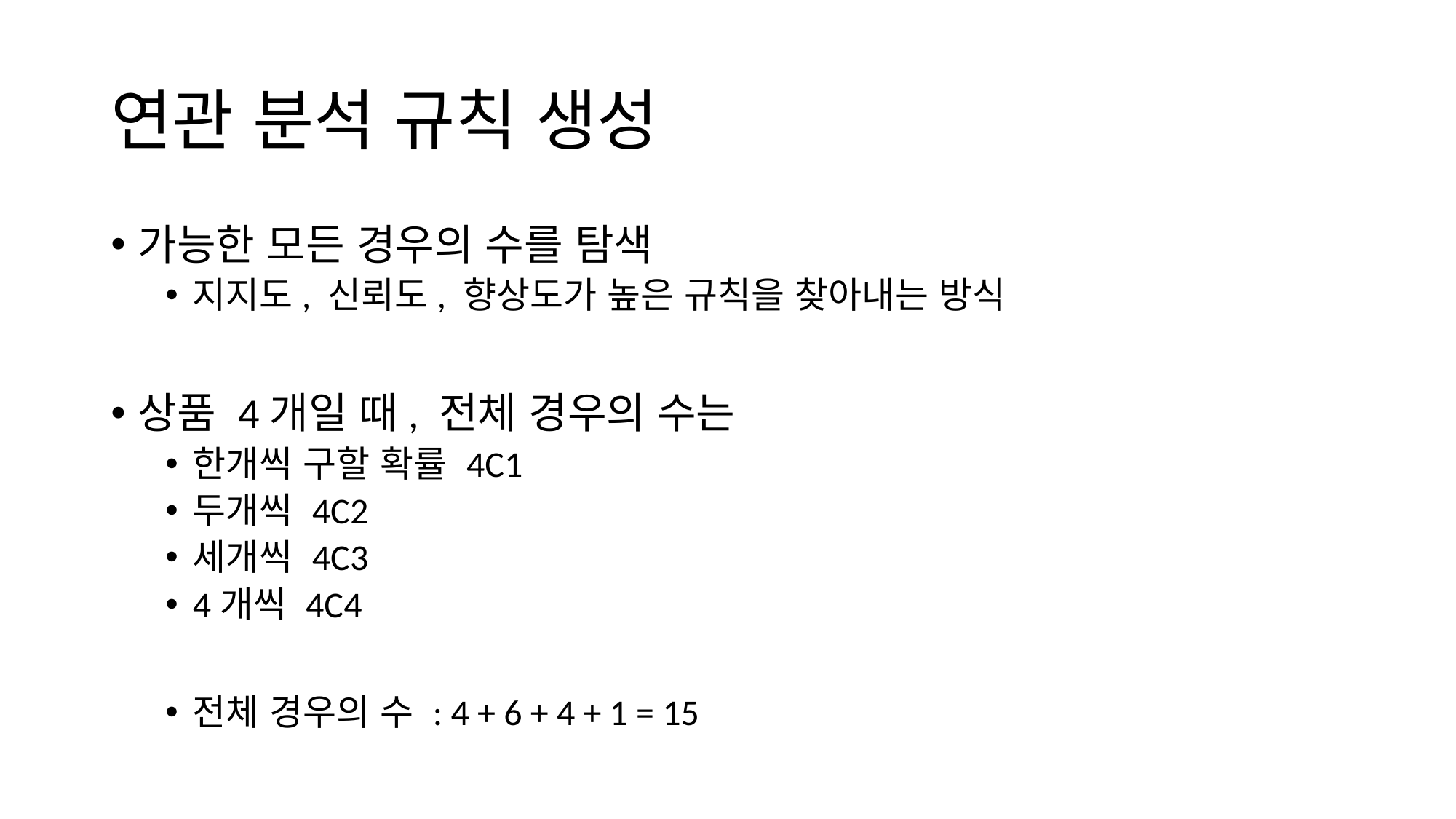

# 연관 분석 규칙 생성
가능한 모든 경우의 수를 탐색
지지도, 신뢰도, 향상도가 높은 규칙을 찾아내는 방식

상품 4개일 때, 전체 경우의 수는
한개씩 구할 확률 4C1
두개씩 4C2
세개씩 4C3
4개씩 4C4

전체 경우의 수 : 4 + 6 + 4 + 1 = 15